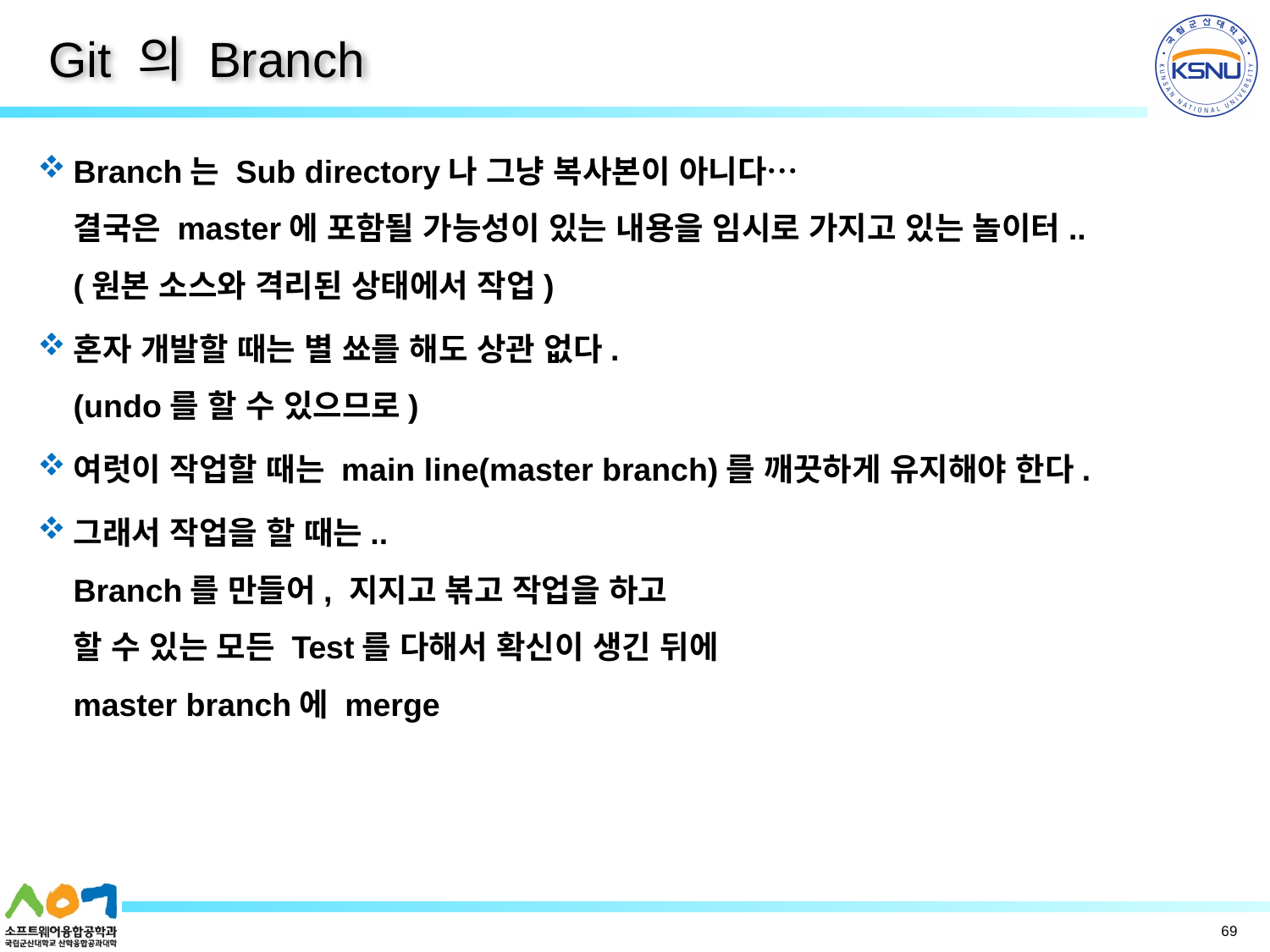

# Git 의 Branch
Branch는 Sub directory나 그냥 복사본이 아니다…
결국은 master에 포함될 가능성이 있는 내용을 임시로 가지고 있는 놀이터..
(원본 소스와 격리된 상태에서 작업)
혼자 개발할 때는 별 쑈를 해도 상관 없다.
(undo를 할 수 있으므로)
여럿이 작업할 때는 main line(master branch)를 깨끗하게 유지해야 한다.
그래서 작업을 할 때는..
Branch를 만들어, 지지고 볶고 작업을 하고
할 수 있는 모든 Test를 다해서 확신이 생긴 뒤에
master branch에 merge
69